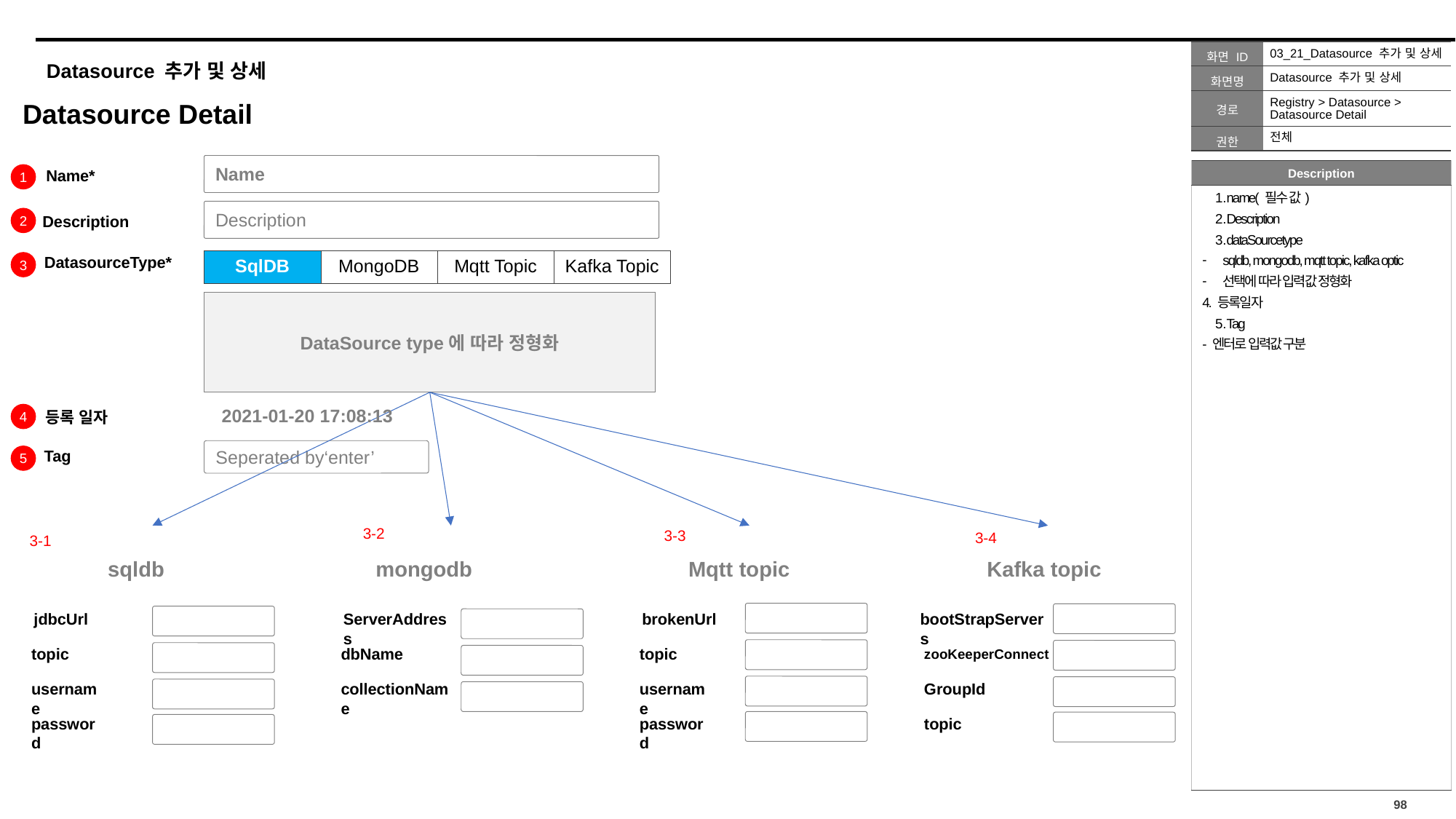

03_21_Datasource 추가 및 상세
# Datasource 추가 및 상세
Datasource 추가 및 상세
Registry > Datasource > Datasource Detail
Datasource Detail
전체
Name
Name*
1
name( 필수 값)
Description
dataSourcetype
sqldb, mongodb, mqtt topic, kafka optic
선택에 따라 입력값 정형화
4. 등록일자
Tag
- 엔터로 입력값 구분
Description
Description
2
DatasourceType*
| SqlDB | MongoDB | Mqtt Topic | Kafka Topic |
| --- | --- | --- | --- |
3
DataSource type에 따라 정형화
2021-01-20 17:08:13
등록 일자
4
Seperated by‘enter’
Tag
5
3-2
3-3
3-4
3-1
sqldb
mongodb
Mqtt topic
Kafka topic

jdbcUrl
ServerAddress
brokenUrl
bootStrapServers

topic
dbName
topic

zooKeeperConnect

username
collectionName
username
GroupId

password
password
topic

Save
Cancel